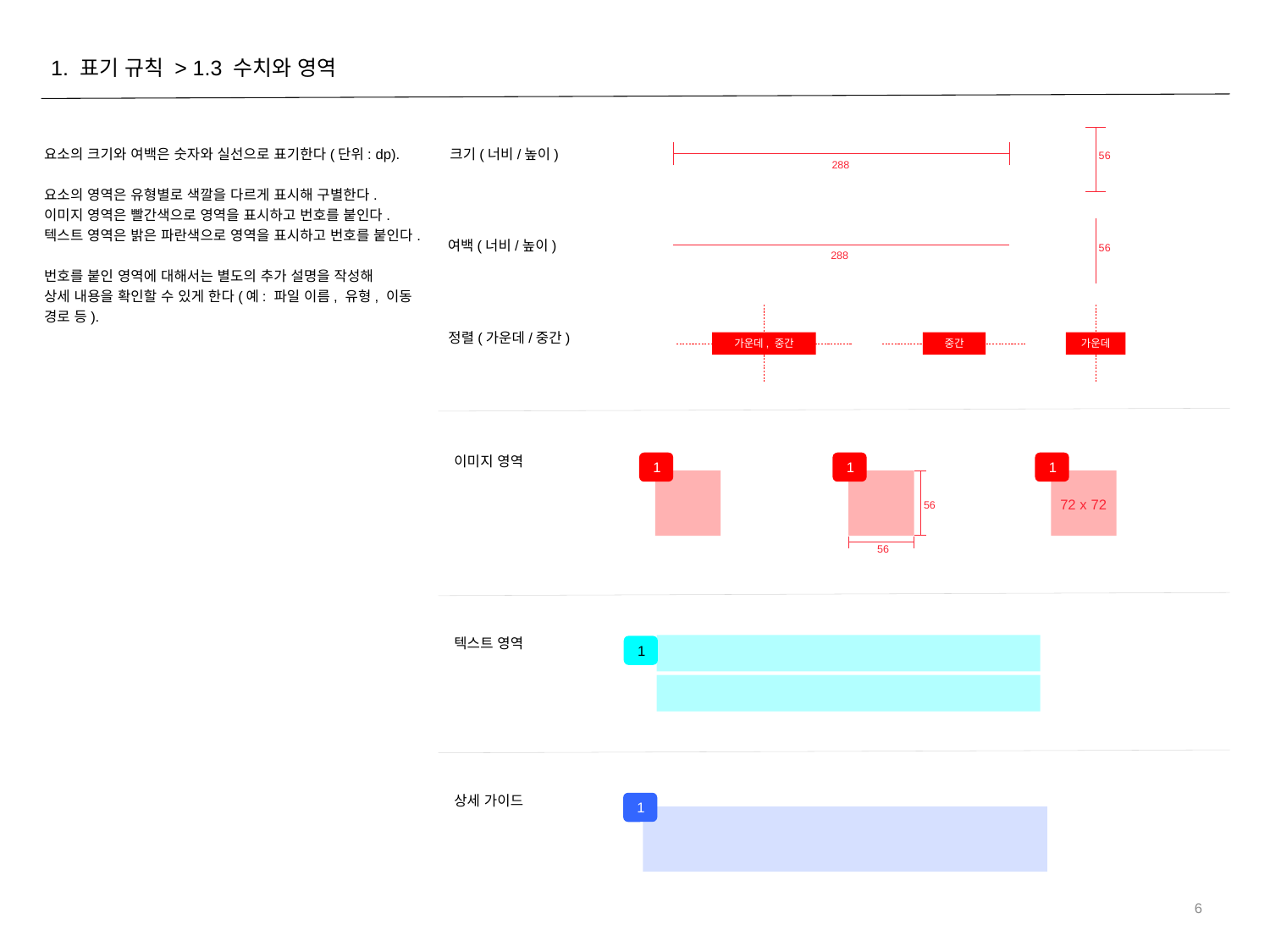

1. 표기 규칙 > 1.3 수치와 영역
요소의 크기와 여백은 숫자와 실선으로 표기한다(단위: dp).

요소의 영역은 유형별로 색깔을 다르게 표시해 구별한다.
이미지 영역은 빨간색으로 영역을 표시하고 번호를 붙인다.
텍스트 영역은 밝은 파란색으로 영역을 표시하고 번호를 붙인다.

번호를 붙인 영역에 대해서는 별도의 추가 설명을 작성해
상세 내용을 확인할 수 있게 한다(예: 파일 이름, 유형, 이동 경로 등).
크기(너비/높이)

56
288
여백(너비/높이)
56
288
정렬(가운데/중간)
가운데, 중간
중간
가운데
이미지 영역
1
1
1

72 x 72
56
56
텍스트 영역

1

상세 가이드
1

6